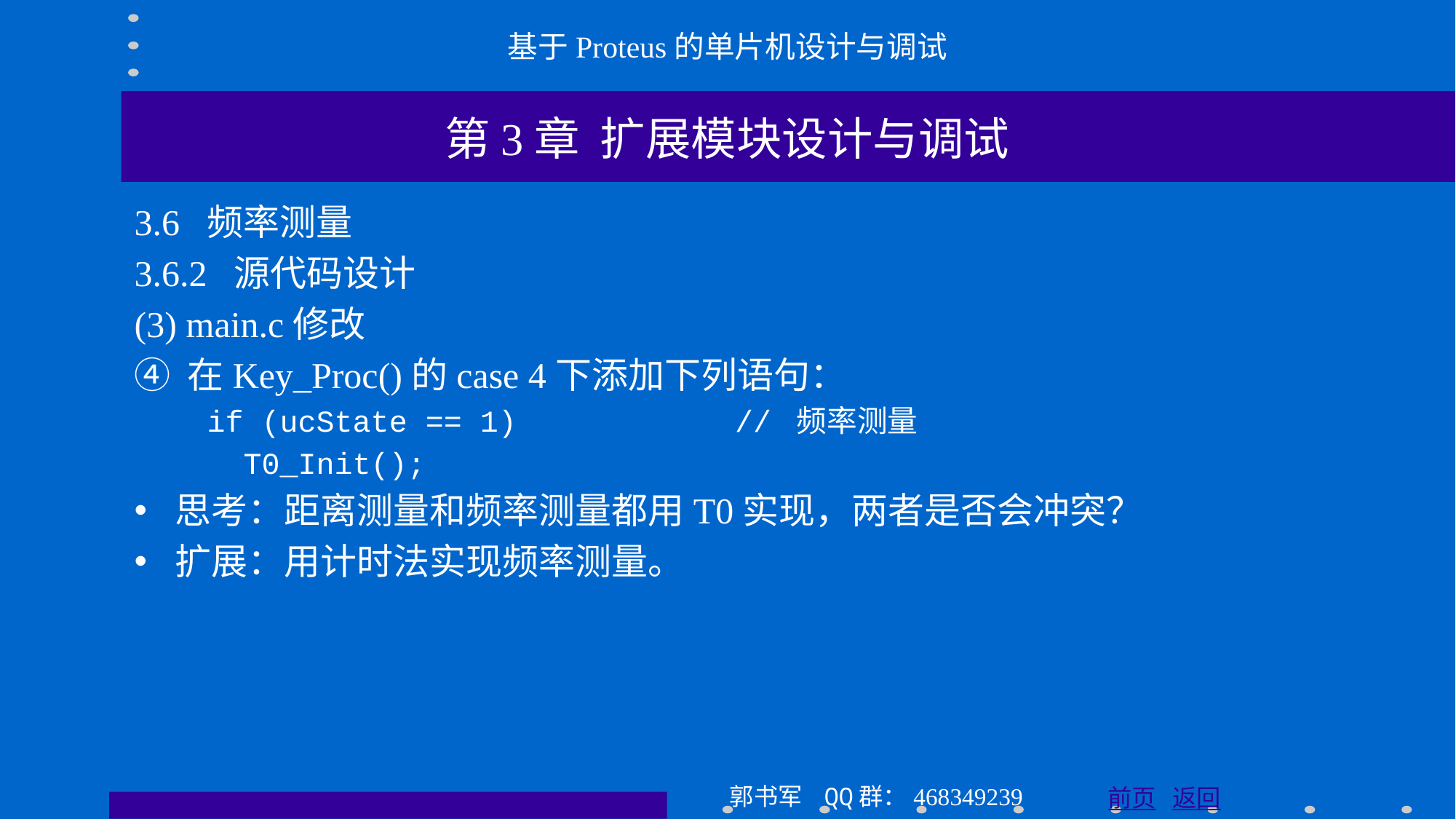

基于Proteus的单片机设计与调试
第3章  扩展模块设计与调试
3.6  频率测量
3.6.2  源代码设计
(3) main.c修改
④ 在Key_Proc()的case 4下添加下列语句：
    if (ucState == 1)            // 频率测量
      T0_Init();
思考：距离测量和频率测量都用T0实现，两者是否会冲突？
扩展：用计时法实现频率测量。
郭书军   QQ群：468349239
前页   返回